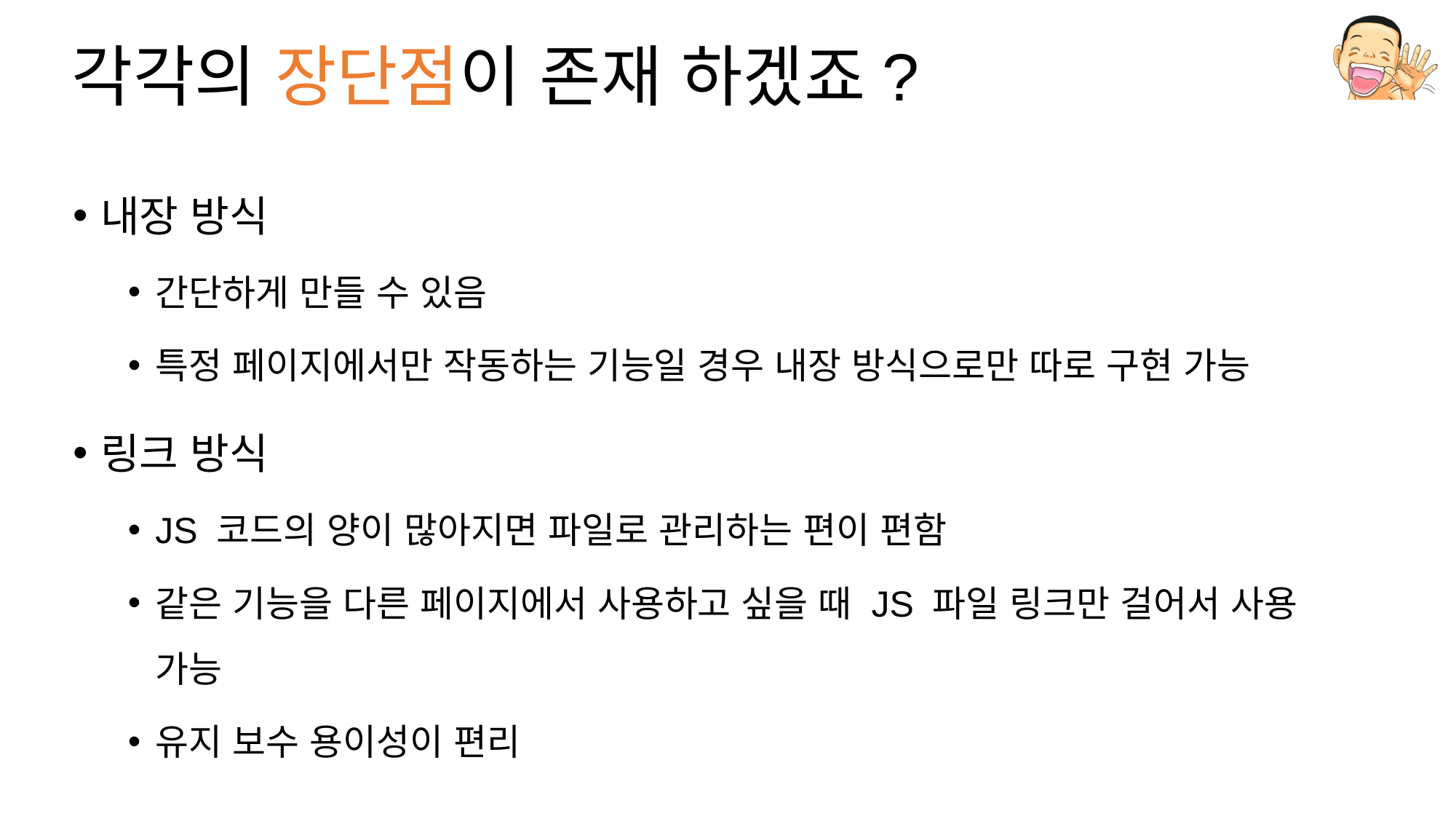

# 각각의 장단점이 존재 하겠죠?
내장 방식
간단하게 만들 수 있음
특정 페이지에서만 작동하는 기능일 경우 내장 방식으로만 따로 구현 가능
링크 방식
JS 코드의 양이 많아지면 파일로 관리하는 편이 편함
같은 기능을 다른 페이지에서 사용하고 싶을 때 JS 파일 링크만 걸어서 사용 가능
유지 보수 용이성이 편리